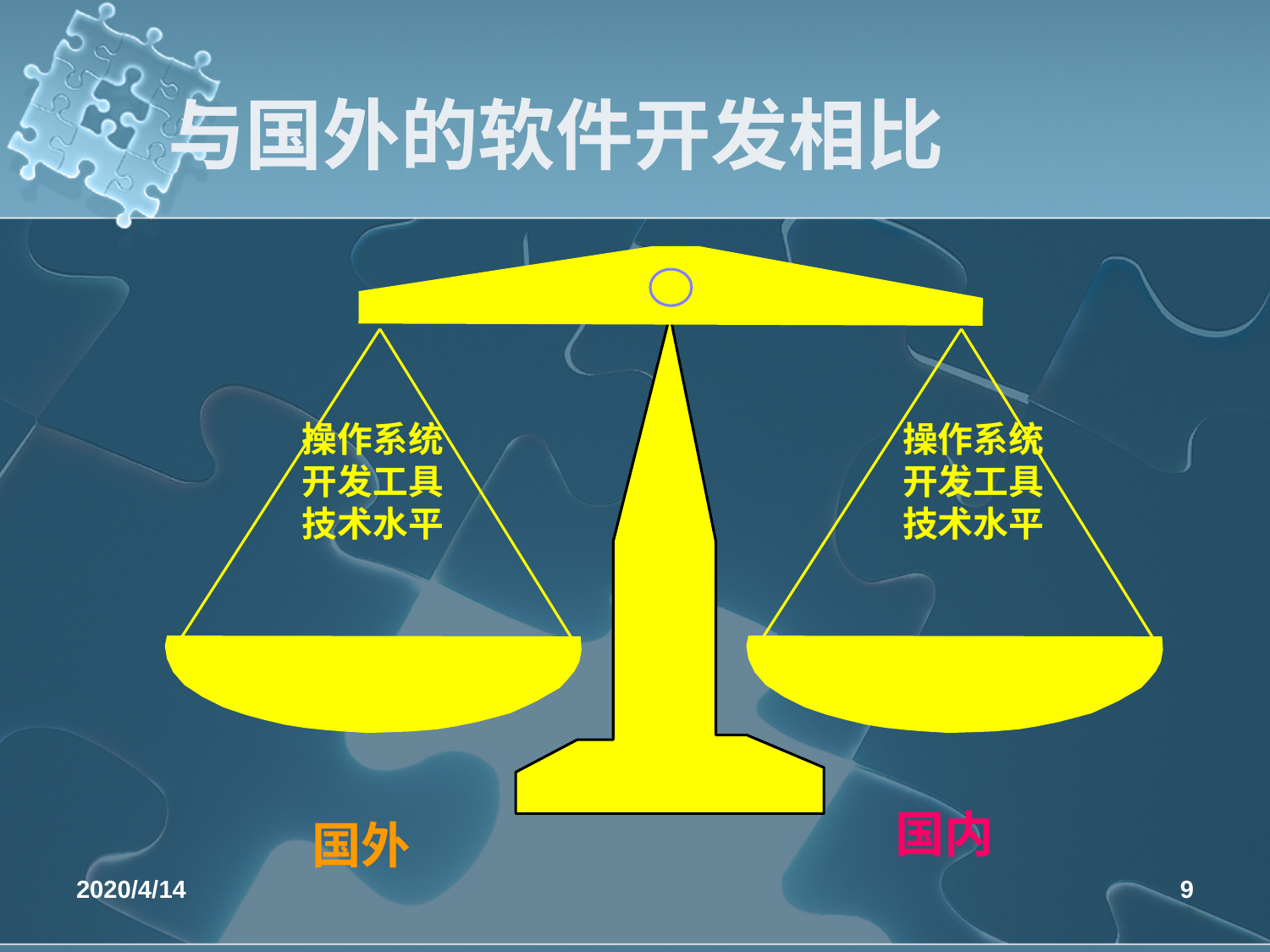

与国外的软件开发相比

操作系统
开发工具
技术水平
操作系统
开发工具
技术水平
国内
国外
2020/4/14
9